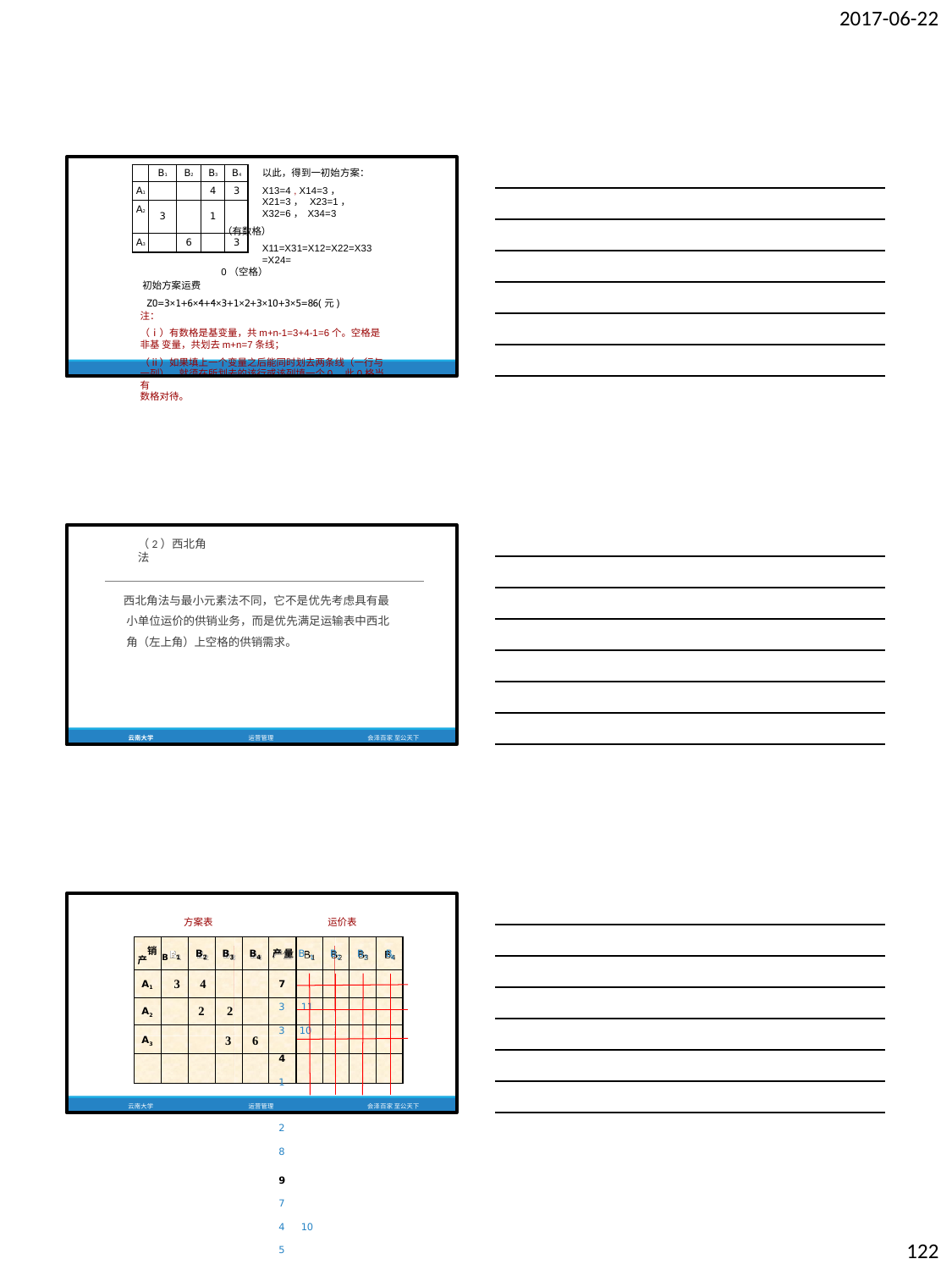

2017-06-22

以此，得到一初始方案：
X13=4 , X14=3， X21=3，  X23=1， X32=6， X34=3
（有数格）
X11=X31=X12=X22=X33=X24=
0（空格）
初始方案运费
Z0=3×1+6×4+4×3+1×2+3×10+3×5=86(元)
注：
（ⅰ）有数格是基变量，共m+n-1=3+4-1=6个。空格是非基 变量，共划去m+n=7条线；
（ⅱ）如果填上一个变量之后能同时划去两条线（一行与 一列），就须在所划去的该行或该列填一个0，此0格当有
数格对待。
云南大学	运营管理	会泽百家 至公天下
|  | B1 | B2 | B3 | B4 |
| --- | --- | --- | --- | --- |
| A1 |  |  | 4 | 3 |
| A2 | 3 |  | 1 |  |
| A3 |  | 6 |  | 3 |

（2）西北角法

西北角法与最小元素法不同，它不是优先考虑具有最 小单位运价的供销业务，而是优先满足运输表中西北 角（左上角）上空格的供销需求。

云南大学
运营管理
会泽百家 至公天下

方案表
运价表

销 B

B
B
B
产 量 B
B
B	B

1
2
3
4
1
2
3
4
产

3	4
7	3     11	3    10

4	1	9	2	8

9	7	4     10	5

需求  3	6	5	6 20
A1

2	2
A2

3	6
A3

云南大学
运营管理
会泽百家 至公天下

122